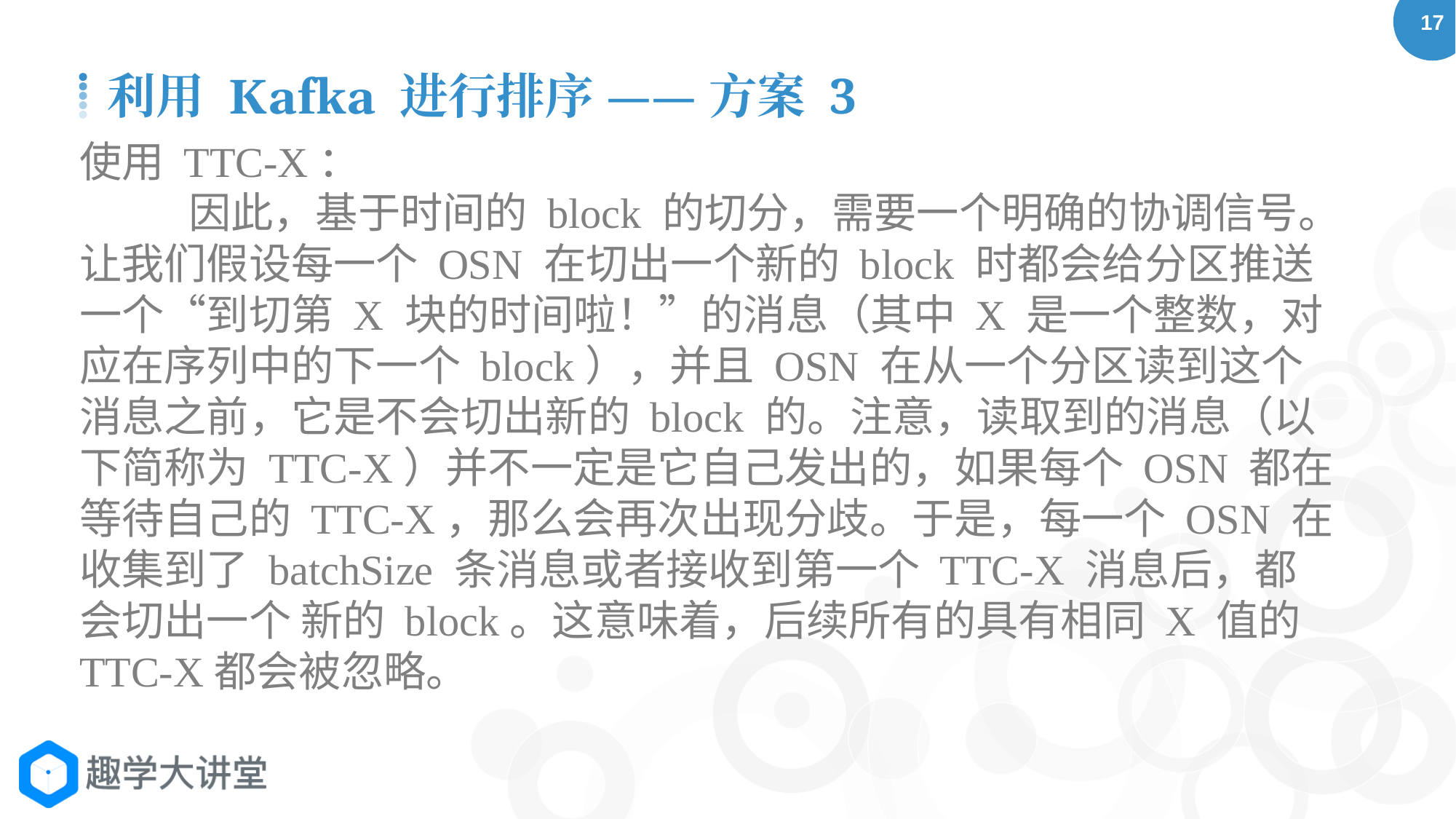

利用 Kafka 进行排序 —— 方案 3
使用 TTC-X：
	因此，基于时间的 block 的切分，需要一个明确的协调信号。让我们假设每一个 OSN 在切出一个新的 block 时都会给分区推送一个“到切第 X 块的时间啦！”的消息（其中 X 是一个整数，对应在序列中的下一个 block），并且 OSN 在从一个分区读到这个消息之前，它是不会切出新的 block 的。注意，读取到的消息（以下简称为 TTC-X）并不一定是它自己发出的，如果每个 OSN 都在等待自己的 TTC-X，那么会再次出现分歧。于是，每一个 OSN 在收集到了 batchSize 条消息或者接收到第一个 TTC-X 消息后，都会切出一个 新的 block。这意味着，后续所有的具有相同 X 值的 TTC-X都会被忽略。